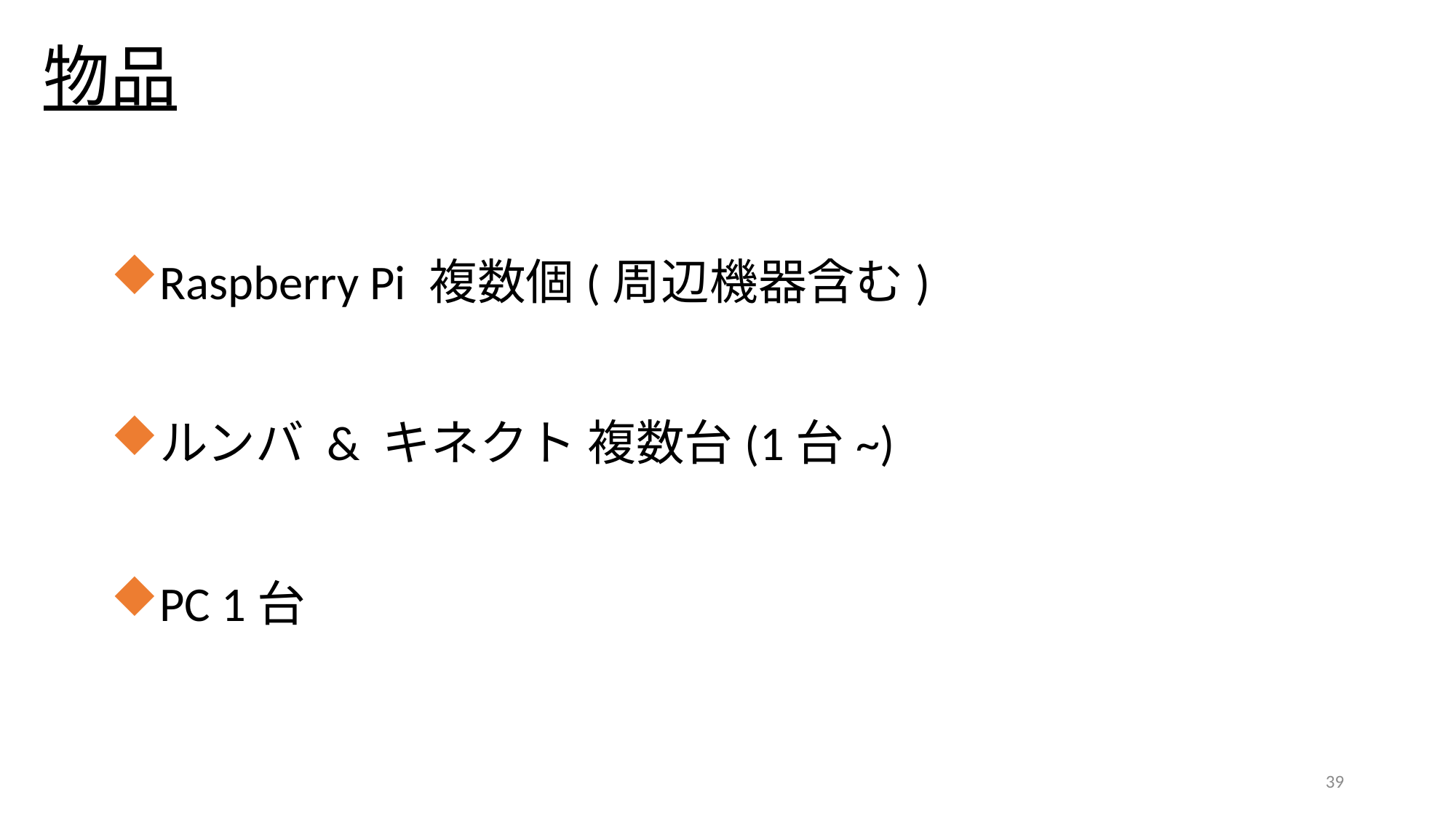

# 物品
Raspberry Pi 複数個(周辺機器含む)
ルンバ & キネクト 複数台(1台~)
PC 1台
39